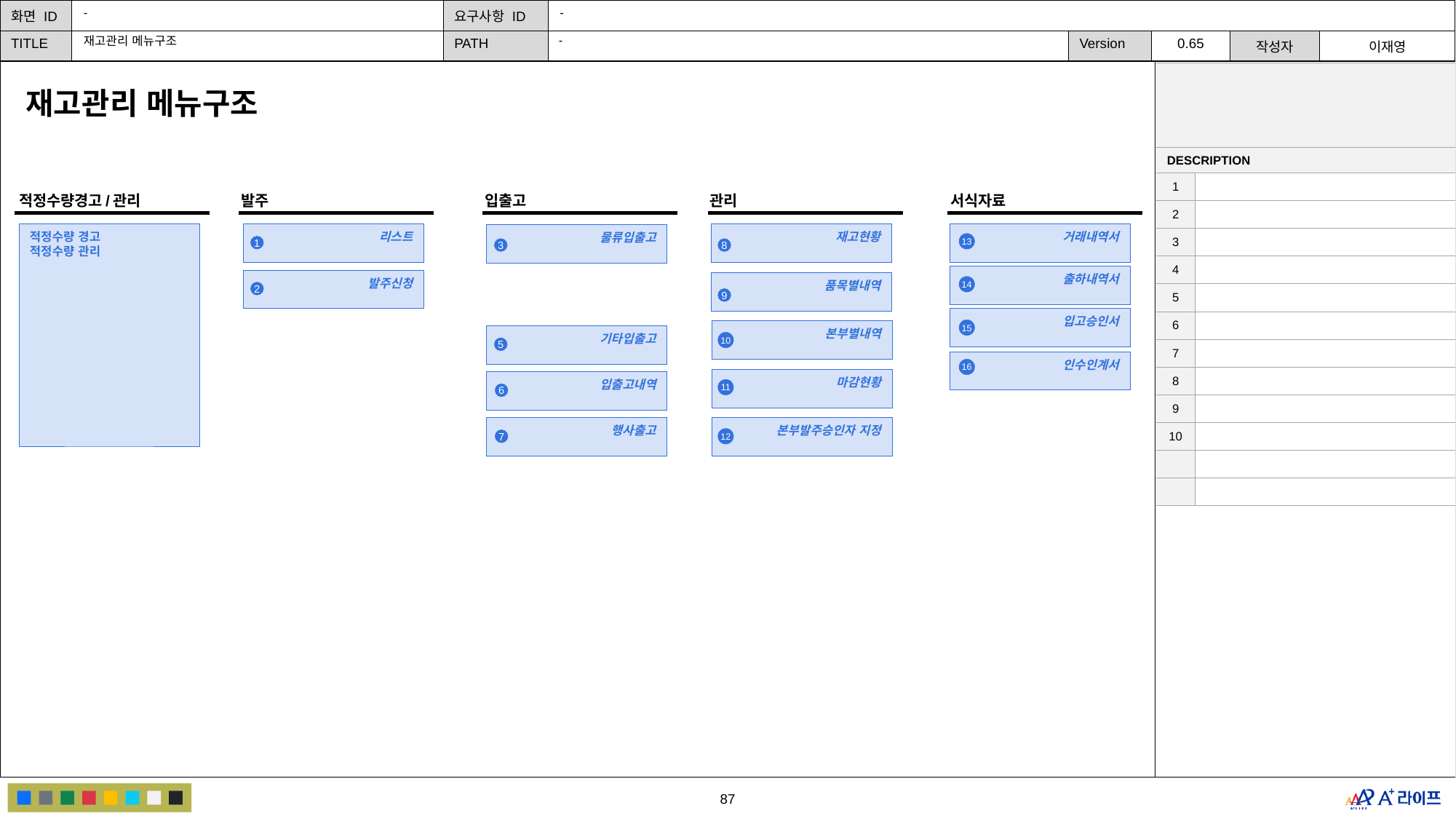

-
-
-
재고관리 메뉴구조
|  |  |
| --- | --- |
| DESCRIPTION |  |
| 1 |  |
| 2 |  |
| 3 |  |
| 4 |  |
| 5 |  |
| 6 |  |
| 7 |  |
| 8 |  |
| 9 |  |
| 10 |  |
|  |  |
|  |  |
재고관리 메뉴구조
적정수량경고/관리
발주
입출고
관리
서식자료
적정수량 경고
적정수량 관리
리스트
재고현황
거래내역서
물류입출고
13
1
3
8
출하내역서
발주신청
품목별내역
14
2
9
입고승인서
15
본부별내역
기타입출고
10
5
인수인계서
16
마감현황
입출고내역
11
6
본부발주승인자 지정
행사출고
12
7